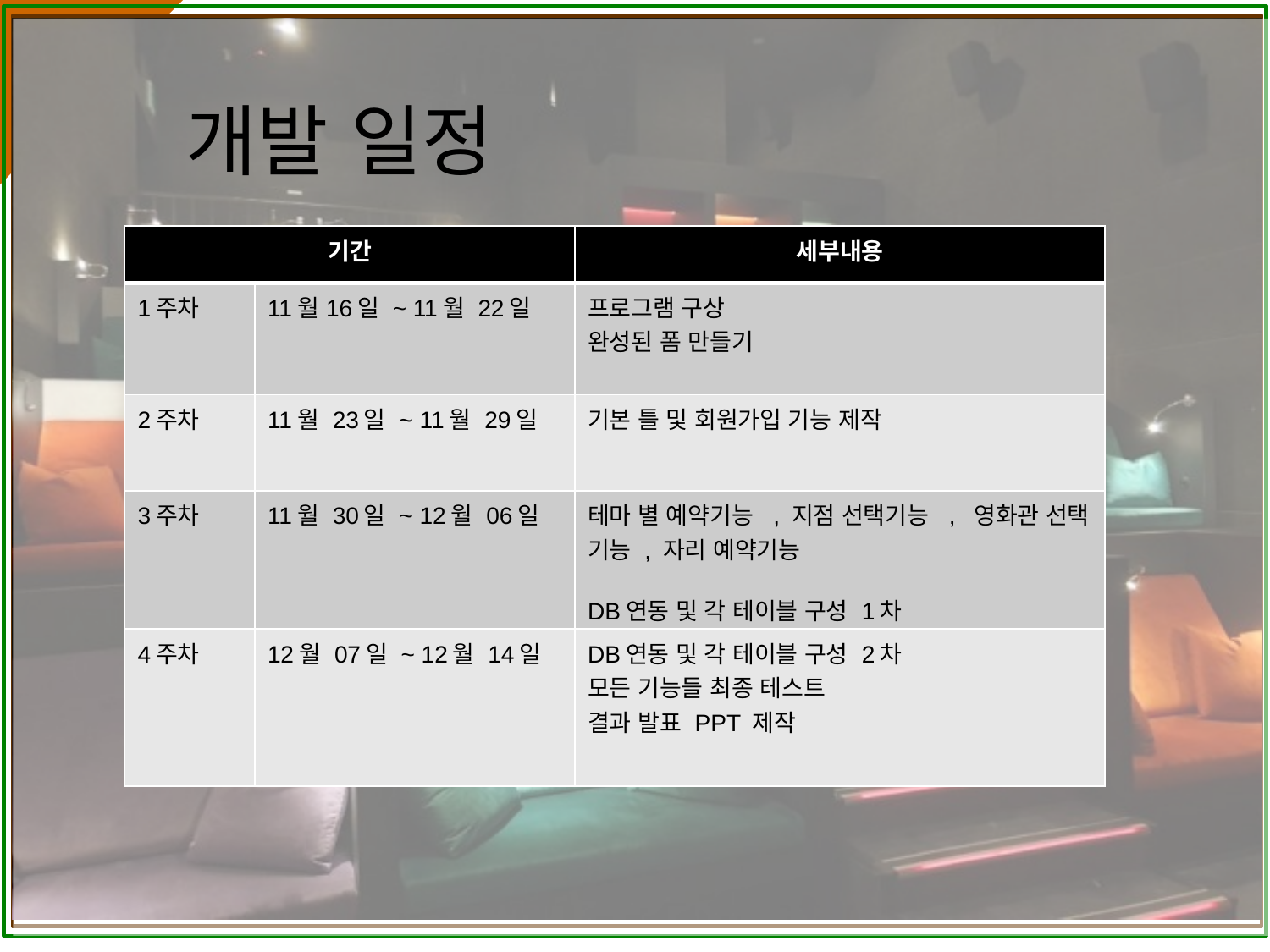

개발 일정
| 기간 |  | 세부내용 |
| --- | --- | --- |
| 1주차 | 11월16일 ~ 11월 22일 | 프로그램 구상 완성된 폼 만들기 |
| 2주차 | 11월 23일 ~ 11월 29일 | 기본 틀 및 회원가입 기능 제작 |
| 3주차 | 11월 30일 ~ 12월 06일 | 테마 별 예약기능 , 지점 선택기능 , 영화관 선택 기능 , 자리 예약기능 DB연동 및 각 테이블 구성 1차 |
| 4주차 | 12월 07일 ~ 12월 14일 | DB연동 및 각 테이블 구성 2차 모든 기능들 최종 테스트 결과 발표 PPT 제작 |